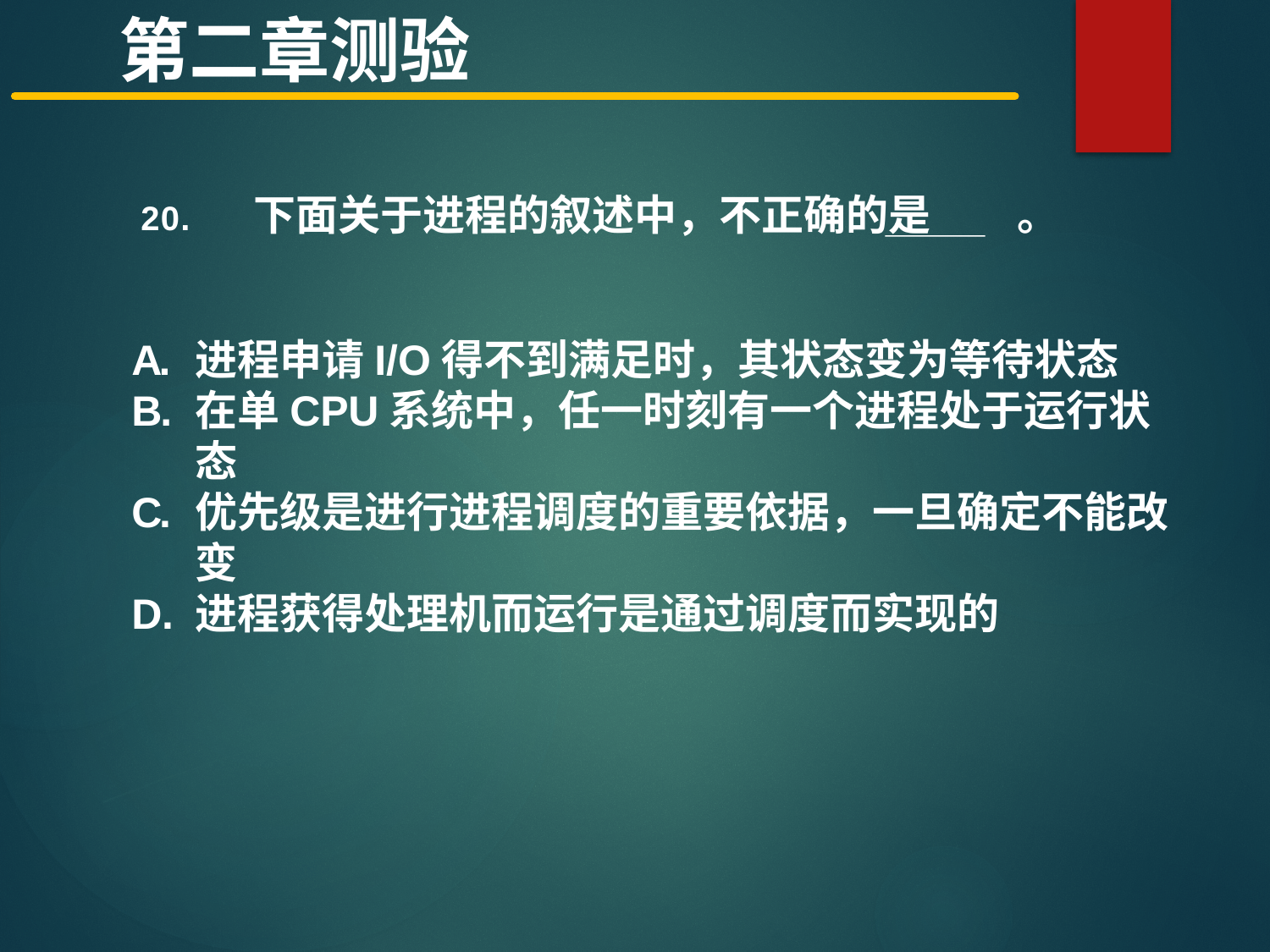

第二章测验
下面关于进程的叙述中，不正确的是         。

进程申请I/O得不到满足时，其状态变为等待状态
在单CPU系统中，任一时刻有一个进程处于运行状态
优先级是进行进程调度的重要依据，一旦确定不能改变
进程获得处理机而运行是通过调度而实现的